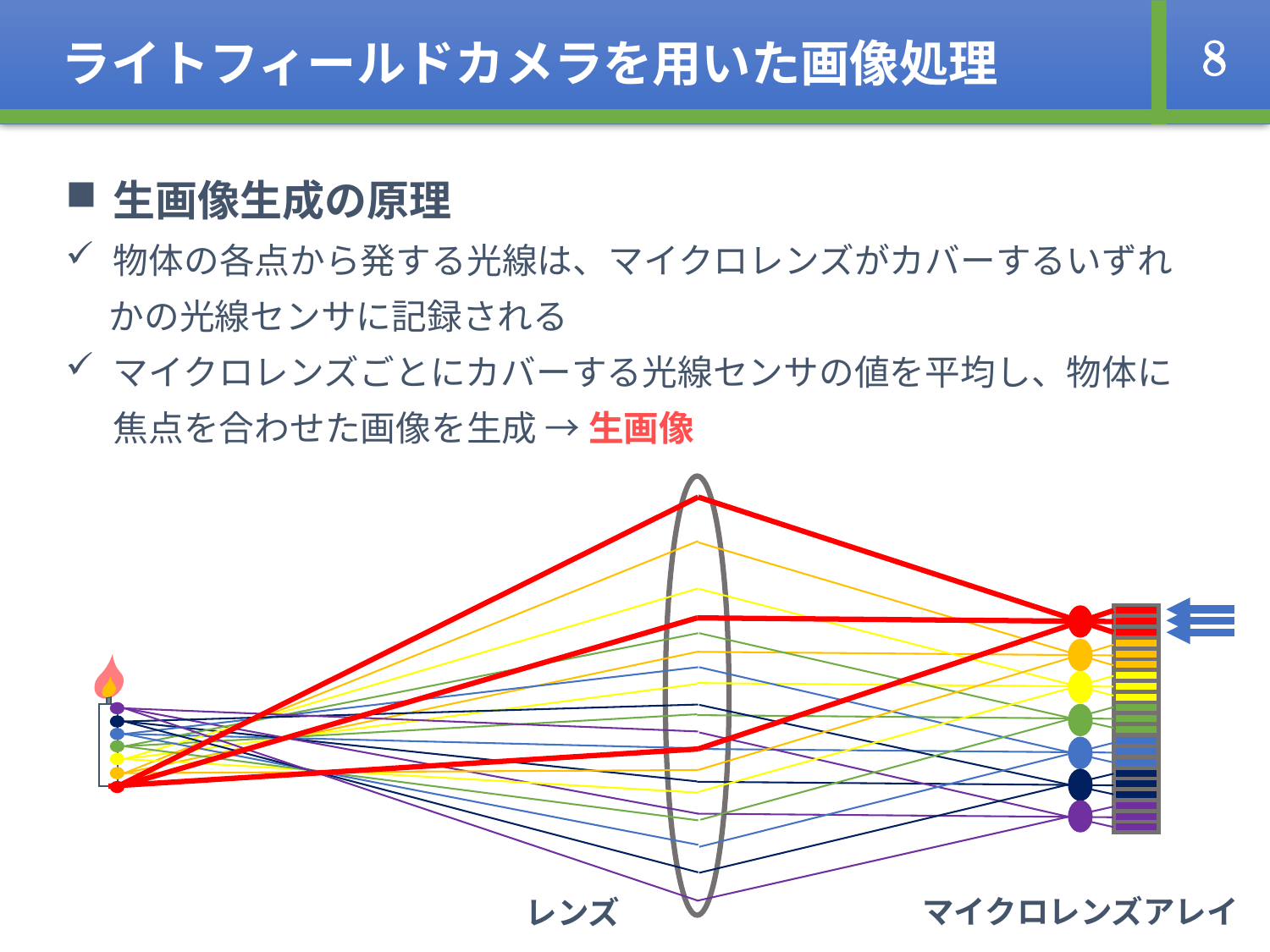

ライトフィールドカメラを用いた画像処理
8

生画像生成の原理
物体の各点から発する光線は、マイクロレンズがカバーするいずれ
　 かの光線センサに記録される
マイクロレンズごとにカバーする光線センサの値を平均し、物体に
     焦点を合わせた画像を生成 → 生画像

マイクロレンズアレイ
レンズ